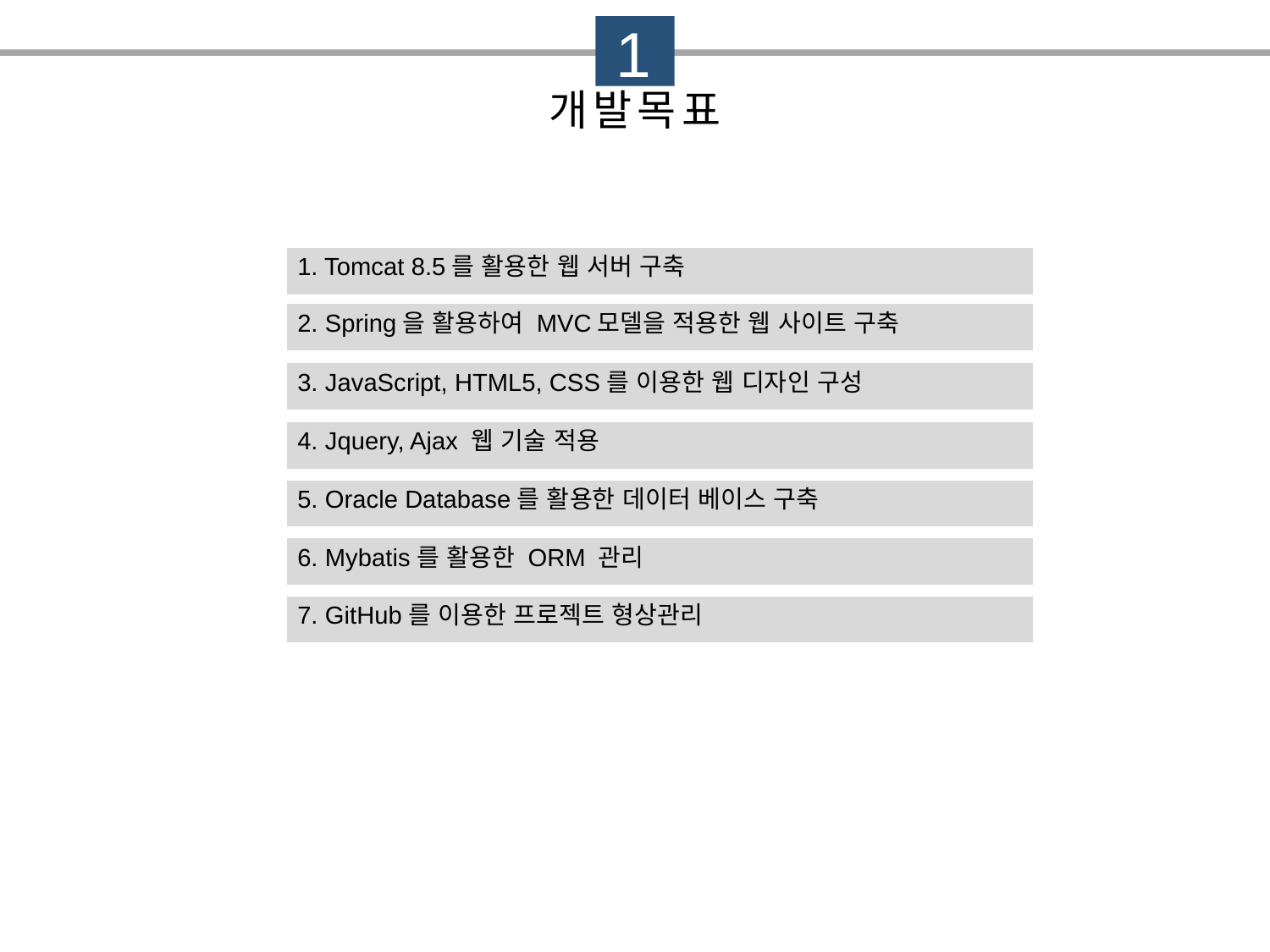

1

개발목표
1. Tomcat 8.5를 활용한 웹 서버 구축

2. Spring을 활용하여 MVC모델을 적용한 웹 사이트 구축

3. JavaScript, HTML5, CSS를 이용한 웹 디자인 구성

4. Jquery, Ajax 웹 기술 적용

5. Oracle Database를 활용한 데이터 베이스 구축

6. Mybatis를 활용한 ORM 관리

7. GitHub를 이용한 프로젝트 형상관리